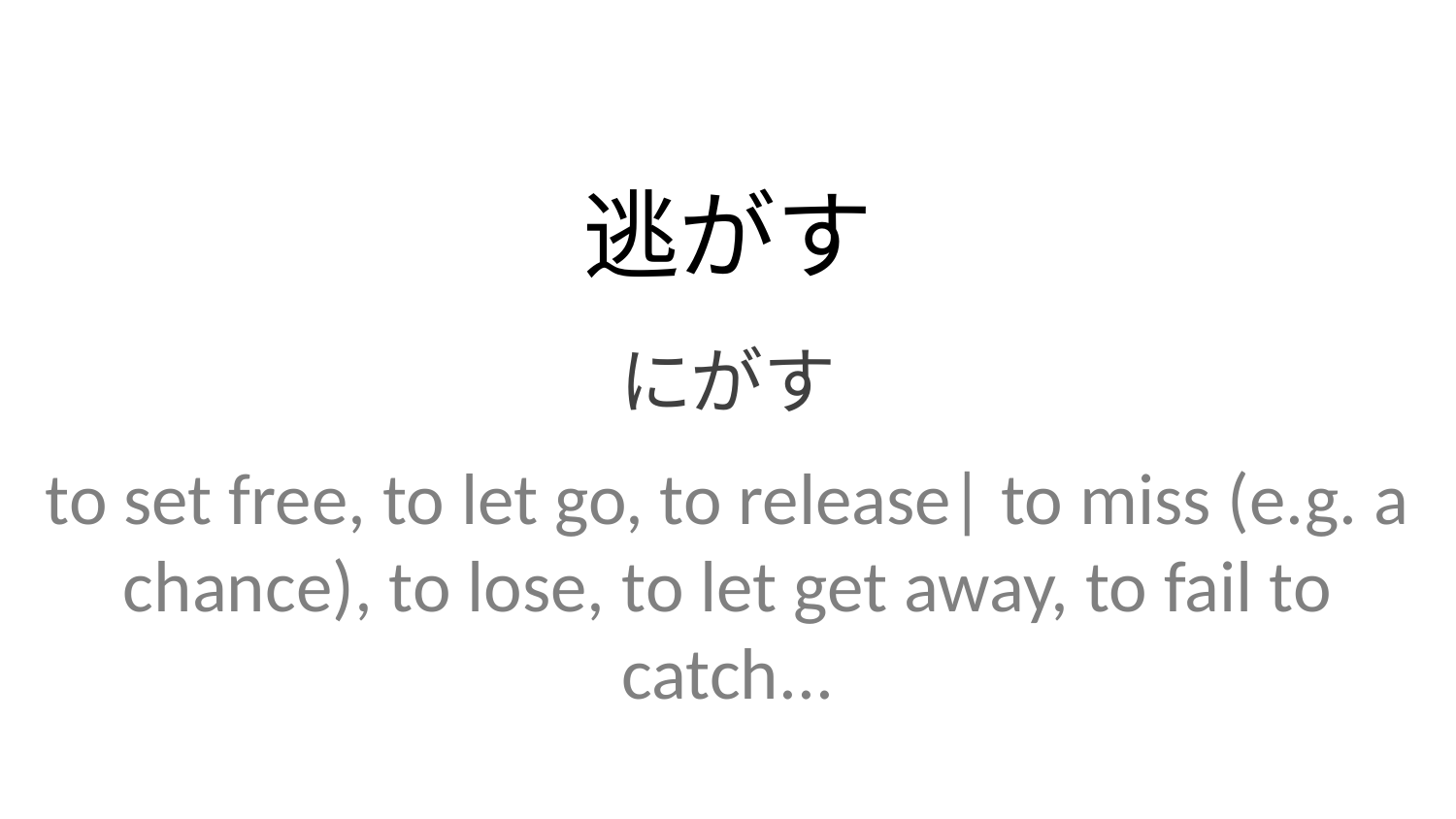

逃がす

にがす
to set free, to let go, to release| to miss (e.g. a chance), to lose, to let get away, to fail to catch...